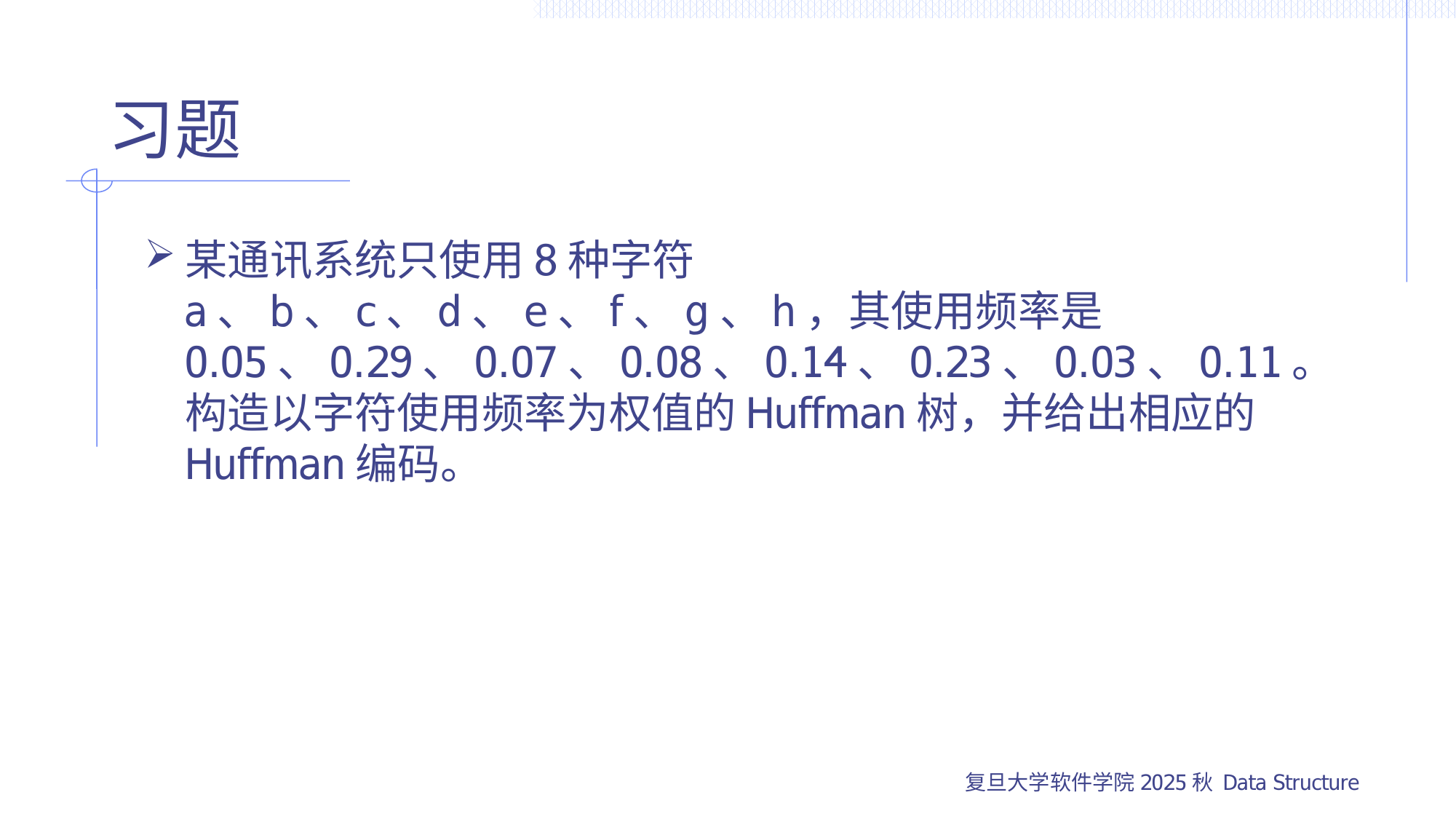

# 习题
某通讯系统只使用8种字符a、b、c、d、e、f、g、h，其使用频率是0.05、0.29、0.07、0.08、0.14、0.23、0.03、0.11。构造以字符使用频率为权值的Huffman树，并给出相应的Huffman编码。